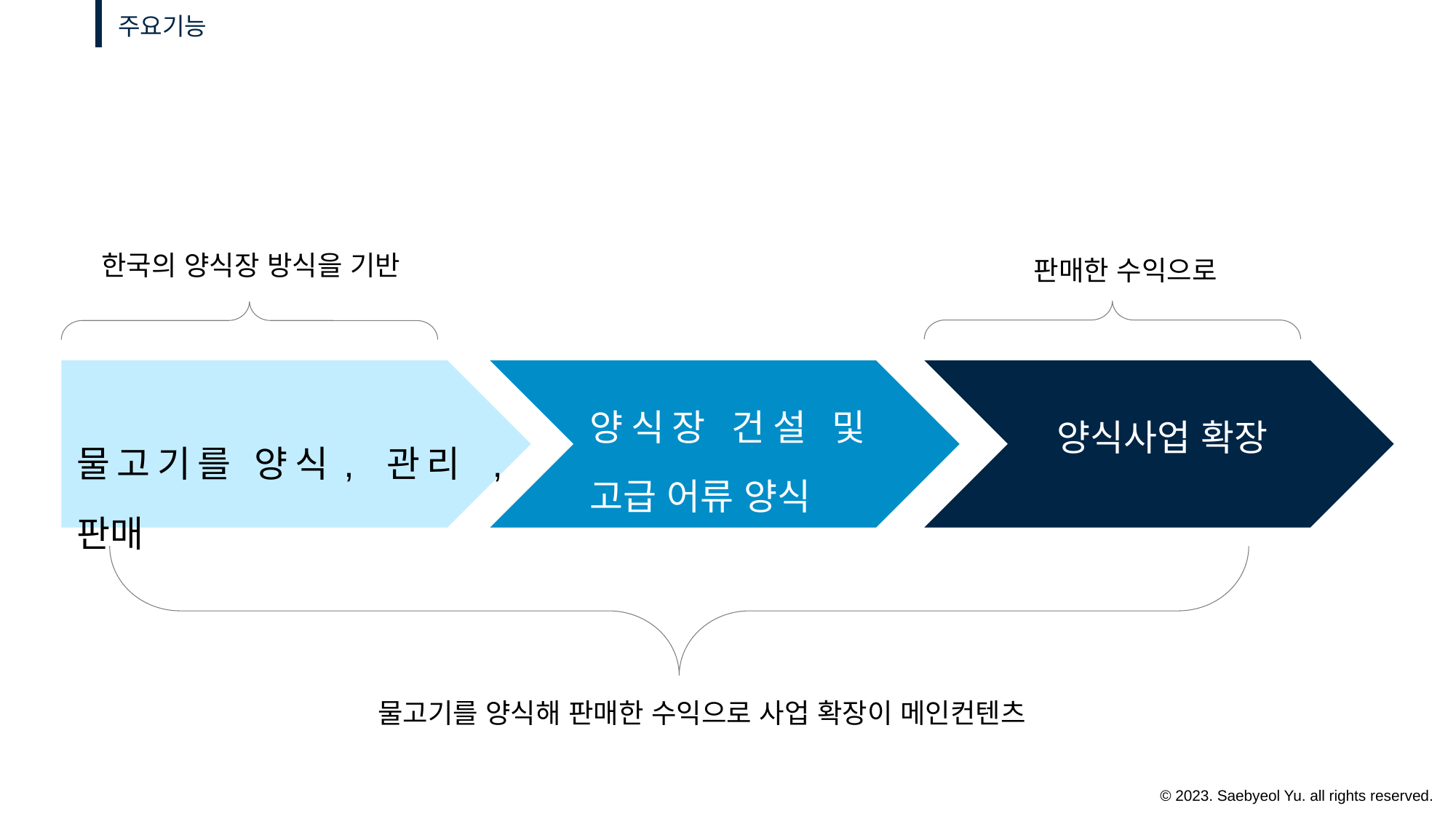

주요기능

한국의 양식장 방식을 기반
판매한 수익으로

양식장 건설 및 고급 어류 양식
물고기를 양식, 관리 , 판매
양식사업 확장
물고기를 양식해 판매한 수익으로 사업 확장이 메인컨텐츠